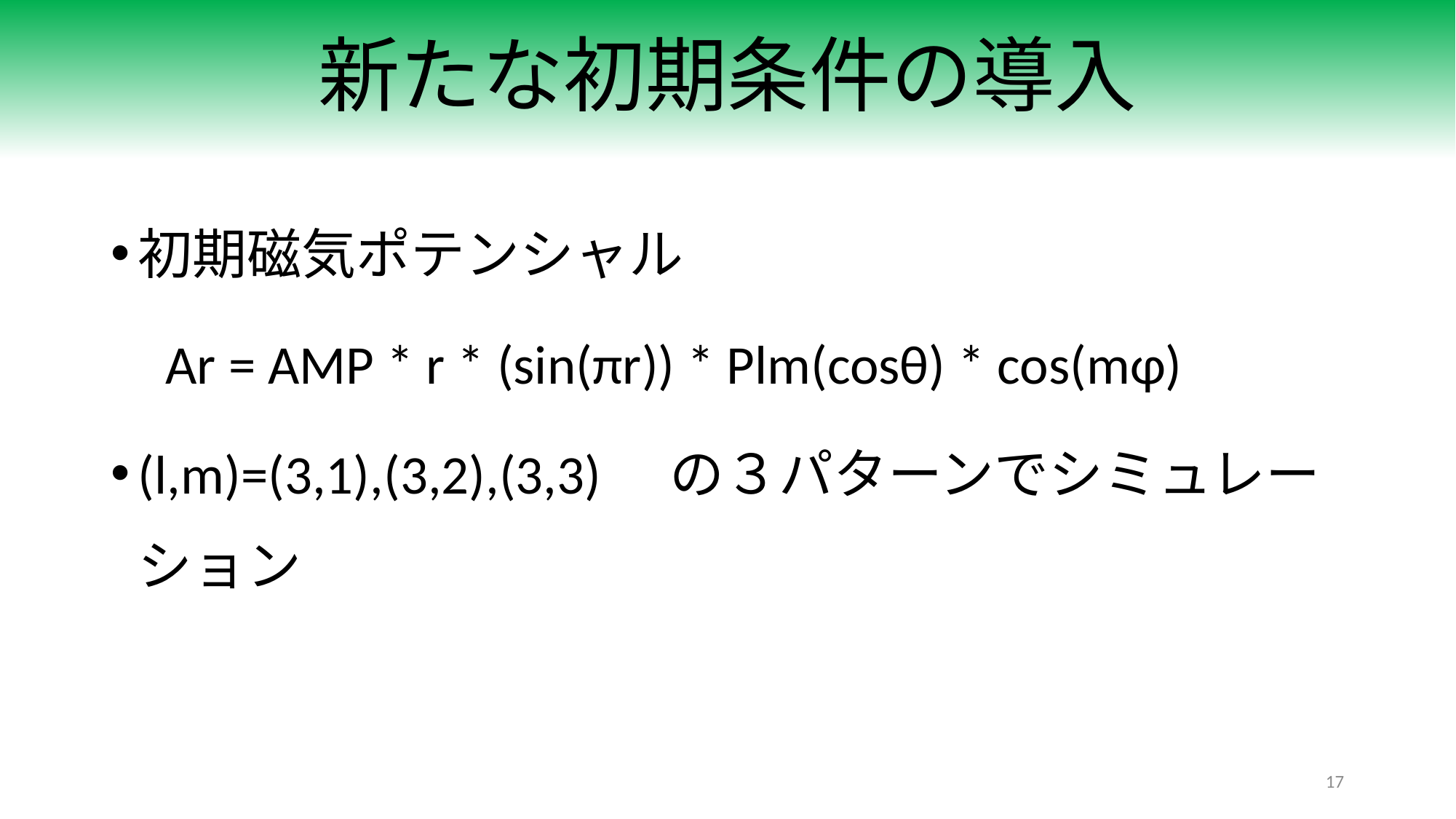

# 新たな初期条件の導入
初期磁気ポテンシャル
Ar = AMP * r * (sin(πr)) * Plm(cosθ) * cos(mφ)
(l,m)=(3,1),(3,2),(3,3)　の３パターンでシミュレーション
17